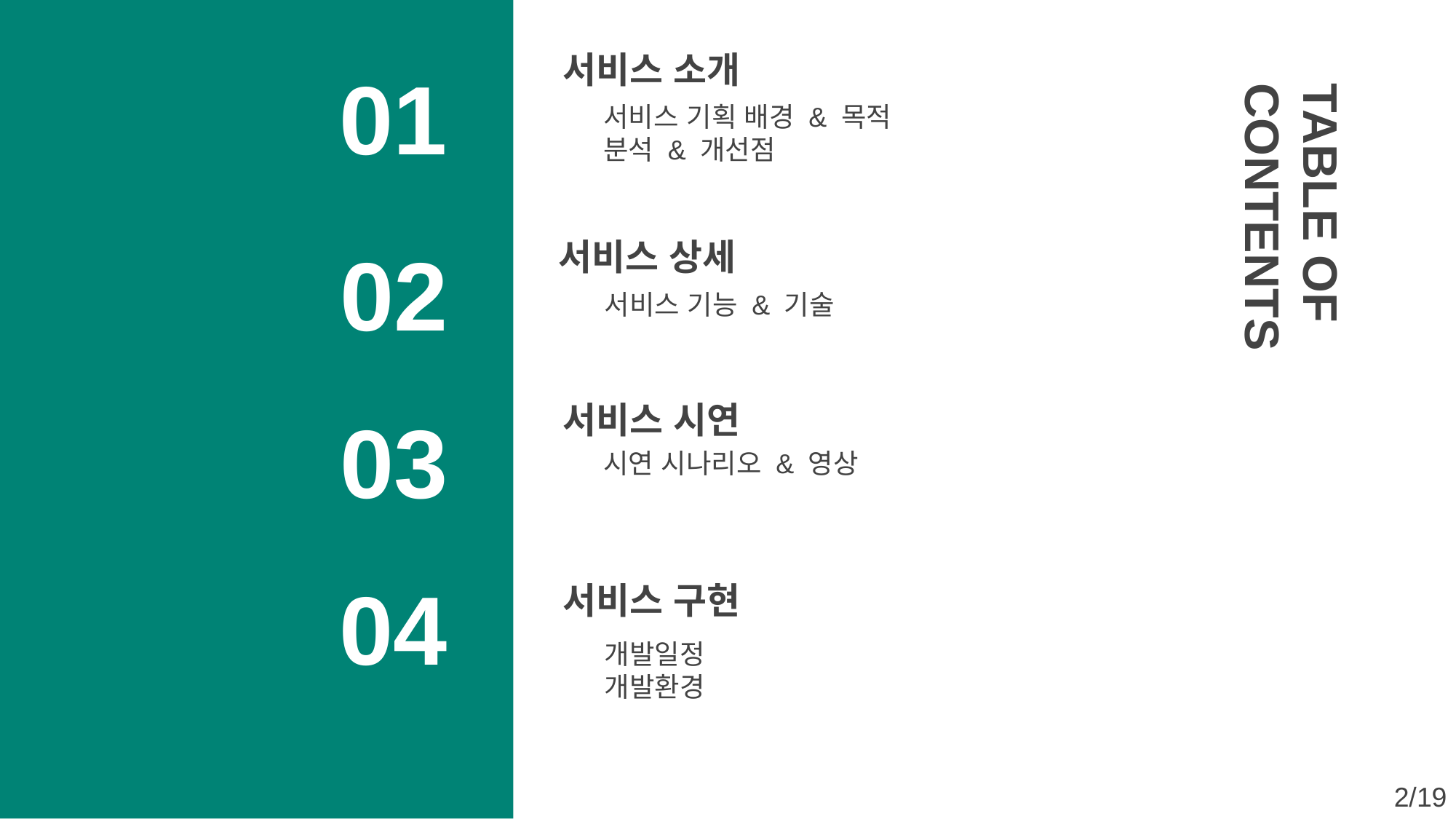

# 서비스 소개
01
서비스 기획 배경 & 목적
분석 & 개선점

서비스 상세
02
서비스 기능 & 기술
TABLE OF CONTENTS
서비스 시연
03
시연 시나리오 & 영상
서비스 구현
04
개발일정
개발환경
2/19